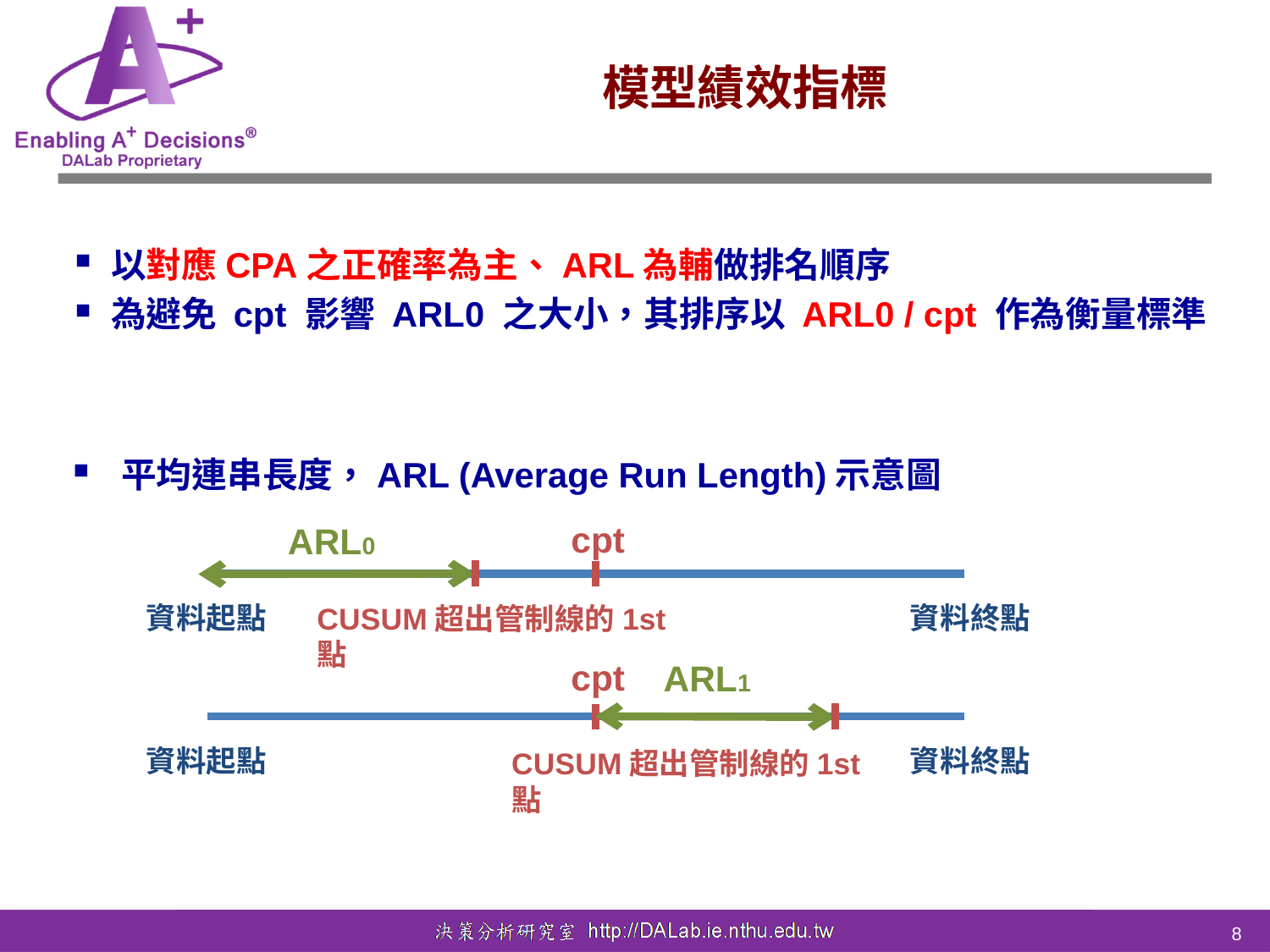

# 模型績效指標
以對應CPA之正確率為主、ARL為輔做排名順序
為避免 cpt 影響 ARL0 之大小，其排序以 ARL0 / cpt 作為衡量標準
平均連串長度，ARL (Average Run Length)示意圖
cpt
ARL0
資料起點
資料終點
CUSUM超出管制線的1st 點
cpt
ARL1
資料起點
資料終點
CUSUM超出管制線的1st 點
8
8